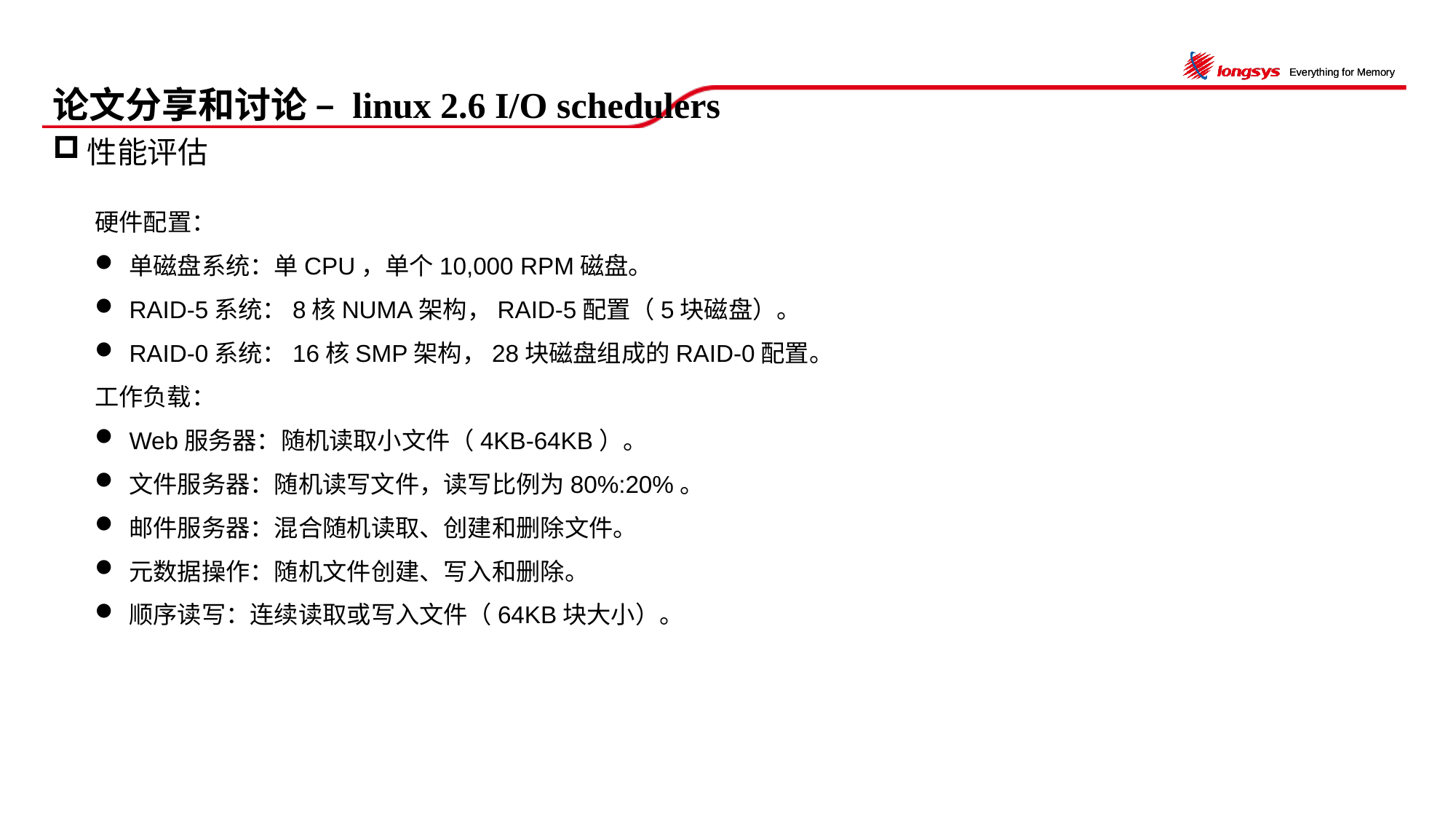

# 论文分享和讨论 – linux 2.6 I/O schedulers
性能评估
硬件配置：
单磁盘系统：单CPU，单个10,000 RPM磁盘。
RAID-5系统：8核NUMA架构，RAID-5配置（5块磁盘）。
RAID-0系统：16核SMP架构，28块磁盘组成的RAID-0配置。
工作负载：
Web服务器：随机读取小文件（4KB-64KB）。
文件服务器：随机读写文件，读写比例为80%:20%。
邮件服务器：混合随机读取、创建和删除文件。
元数据操作：随机文件创建、写入和删除。
顺序读写：连续读取或写入文件（64KB块大小）。